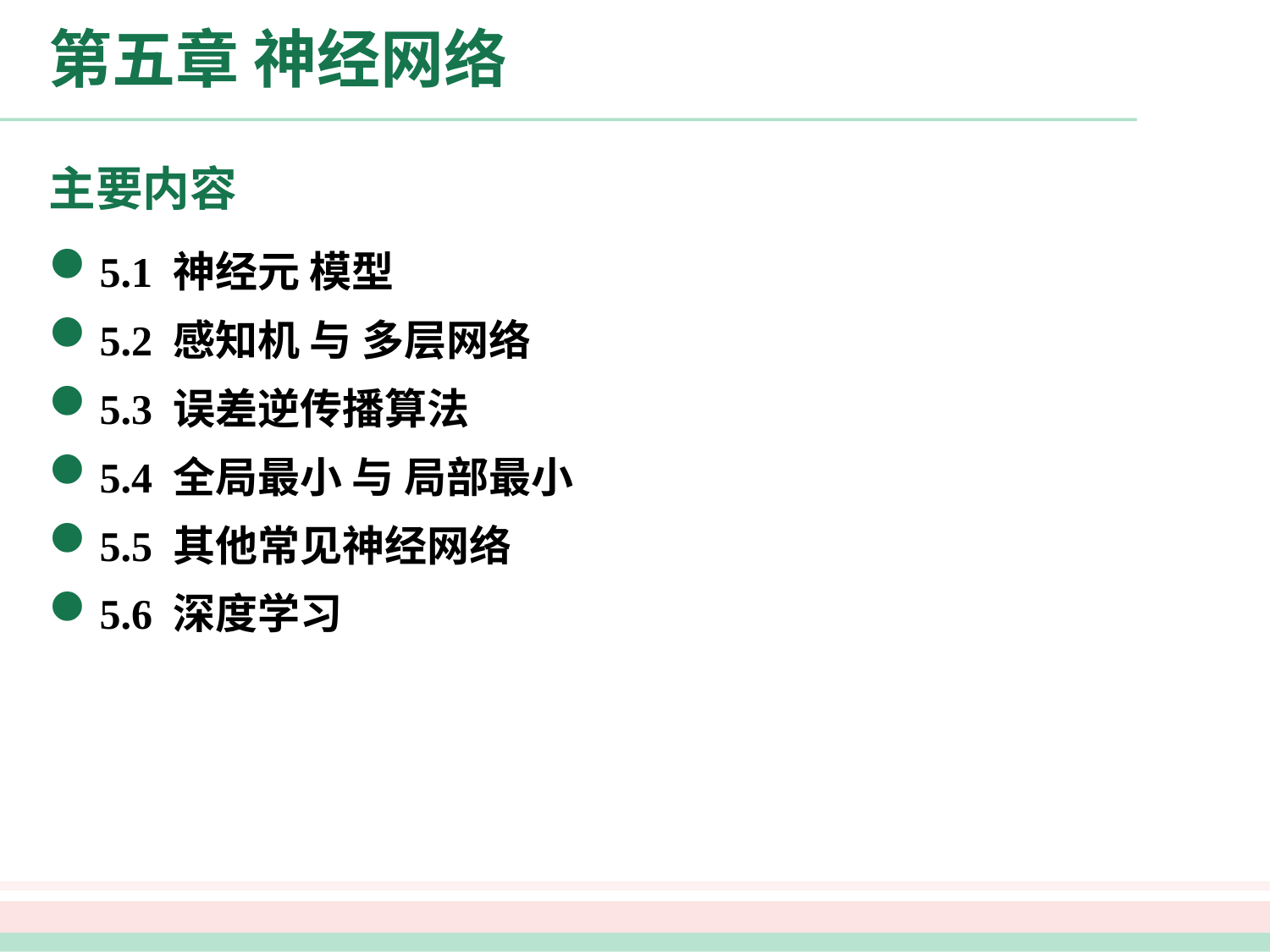

# 第五章 神经网络
主要内容
5.1 神经元 模型
5.2 感知机 与 多层网络
5.3 误差逆传播算法
5.4 全局最小 与 局部最小
5.5 其他常见神经网络
5.6 深度学习